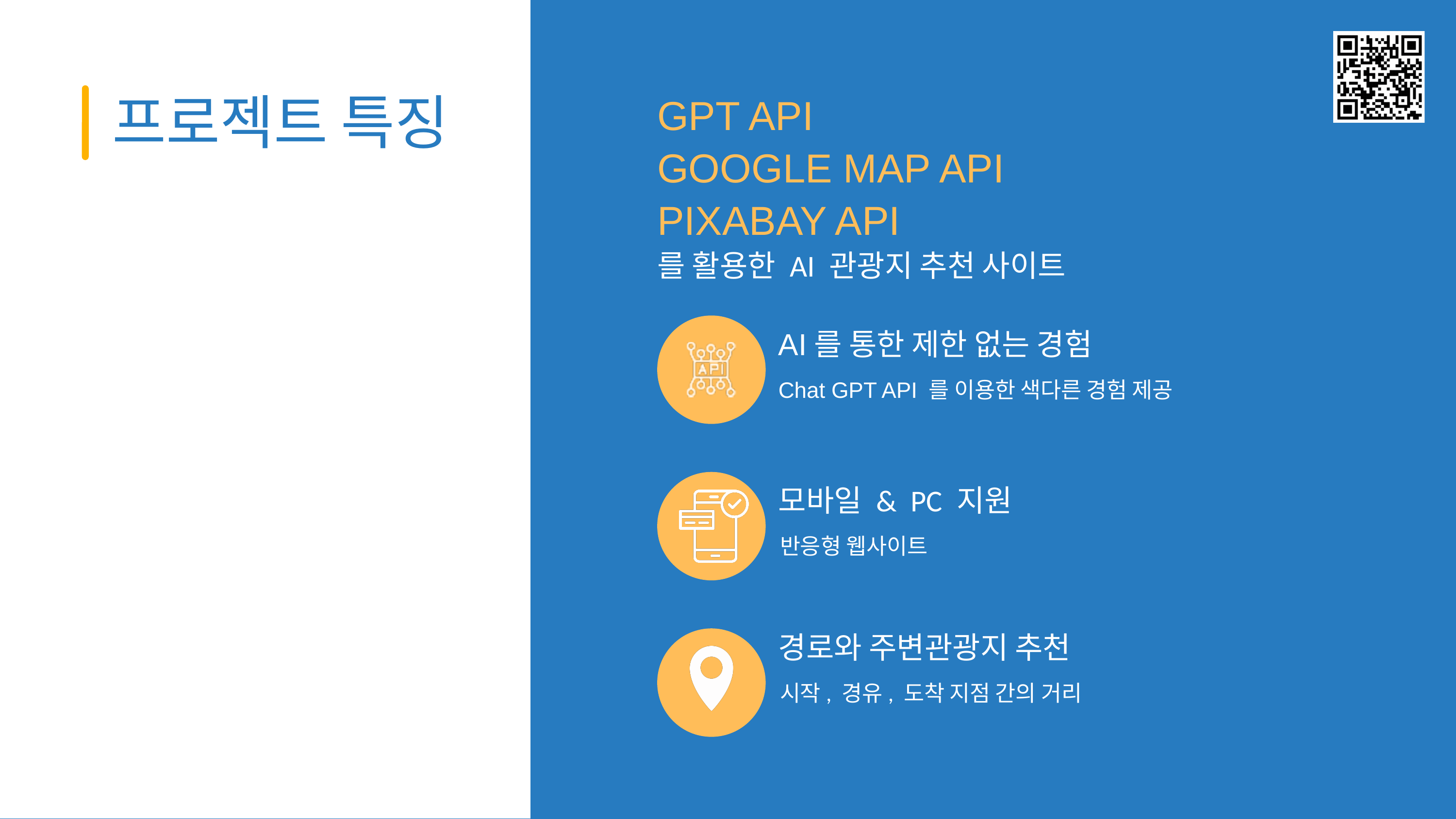

GPT API
GOOGLE MAP API
PIXABAY API
를 활용한 AI 관광지 추천 사이트

프로젝트 특징

AI를 통한 제한 없는 경험

Chat GPT API 를 이용한 색다른 경험 제공

모바일 &  PC 지원
반응형 웹사이트

경로와 주변관광지 추천

시작, 경유, 도착 지점 간의 거리